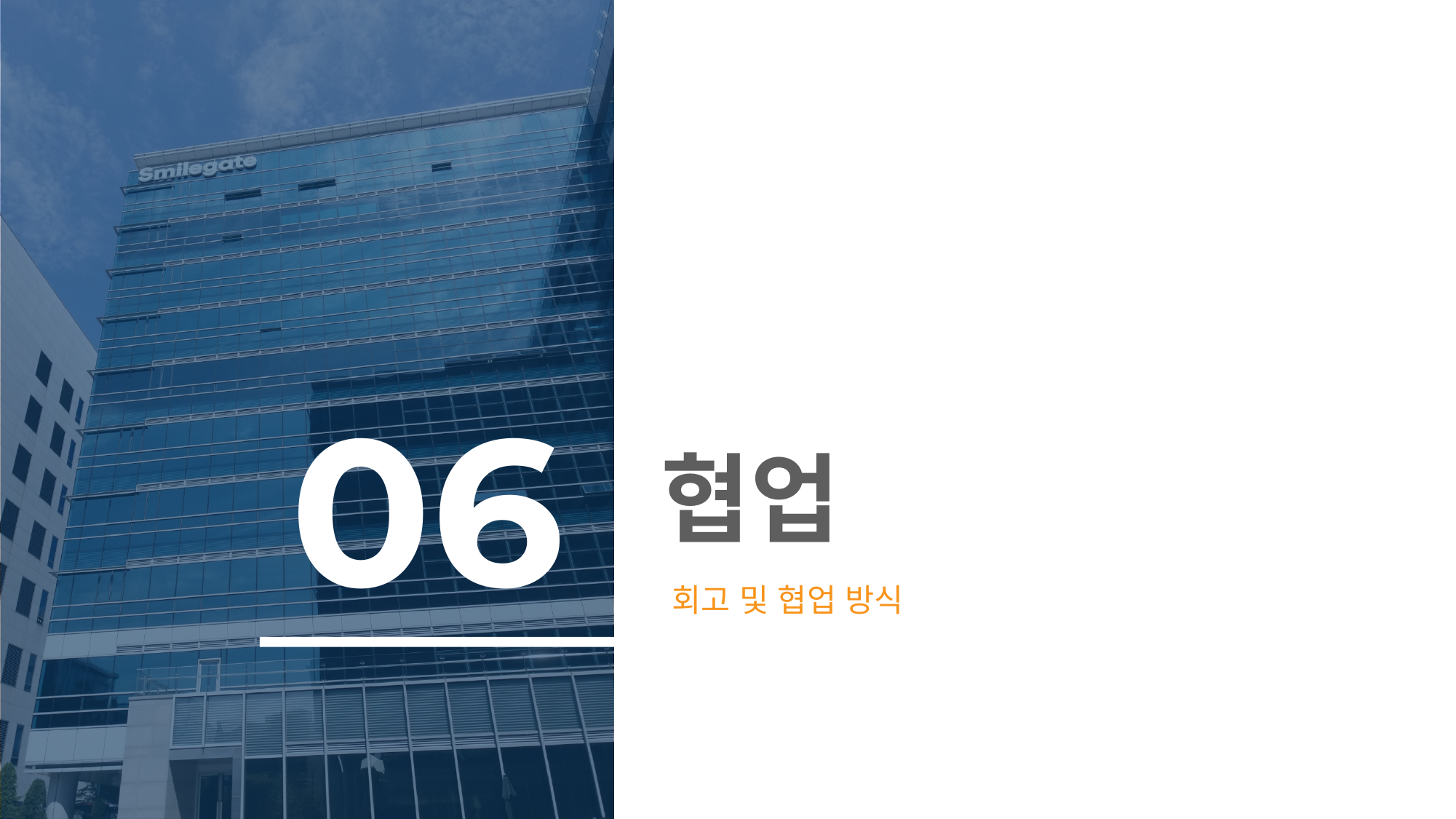

06
# 협업
회고 및 협업 방식